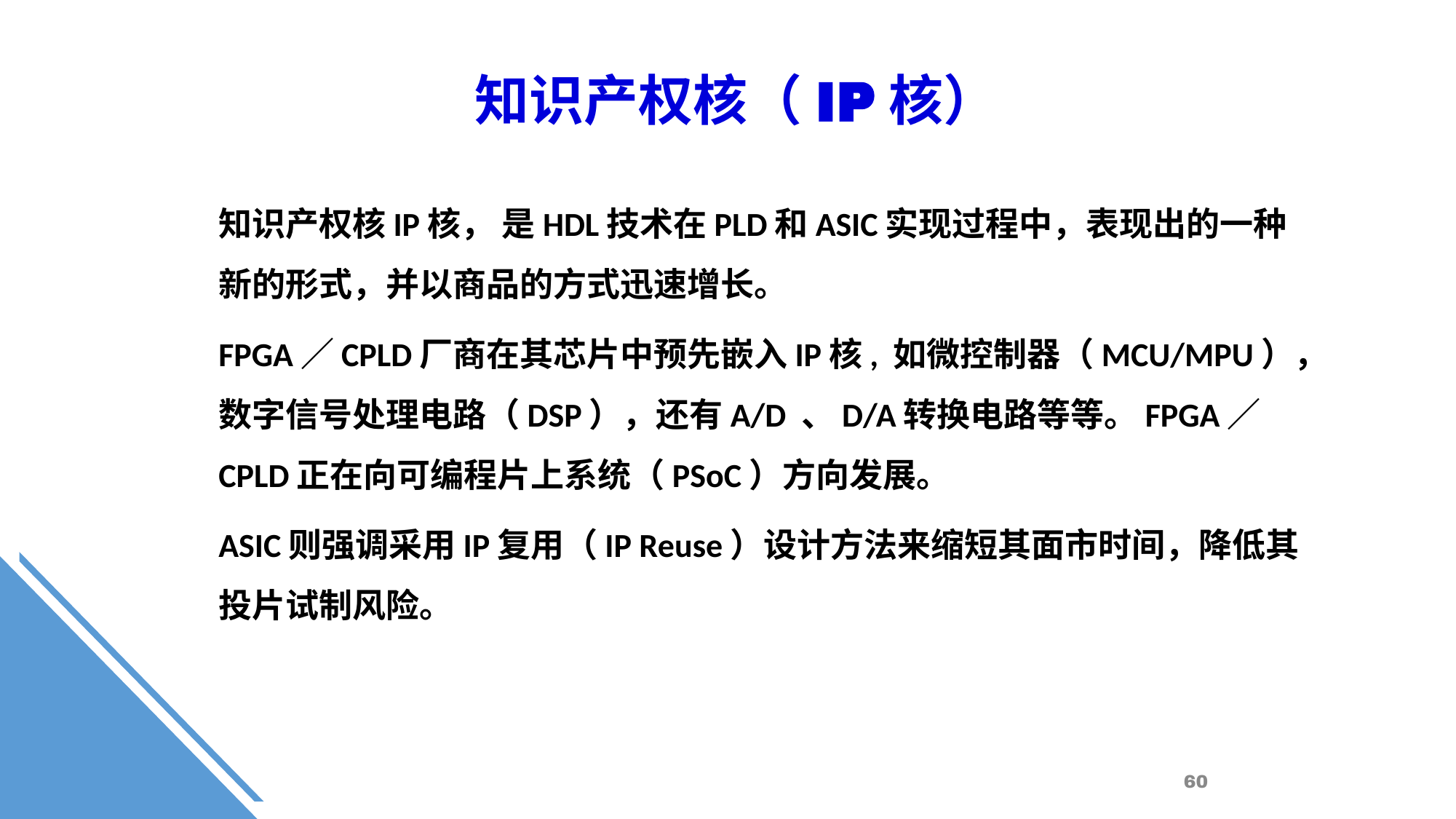

知识产权核（IP核）
知识产权核IP核， 是HDL技术在PLD和ASIC实现过程中，表现出的一种新的形式，并以商品的方式迅速增长。
FPGA／CPLD厂商在其芯片中预先嵌入IP核, 如微控制器（MCU/MPU），数字信号处理电路（DSP），还有A/D 、D/A转换电路等等。FPGA／CPLD正在向可编程片上系统（PSoC）方向发展。
ASIC则强调采用IP复用（IP Reuse）设计方法来缩短其面市时间，降低其投片试制风险。
60